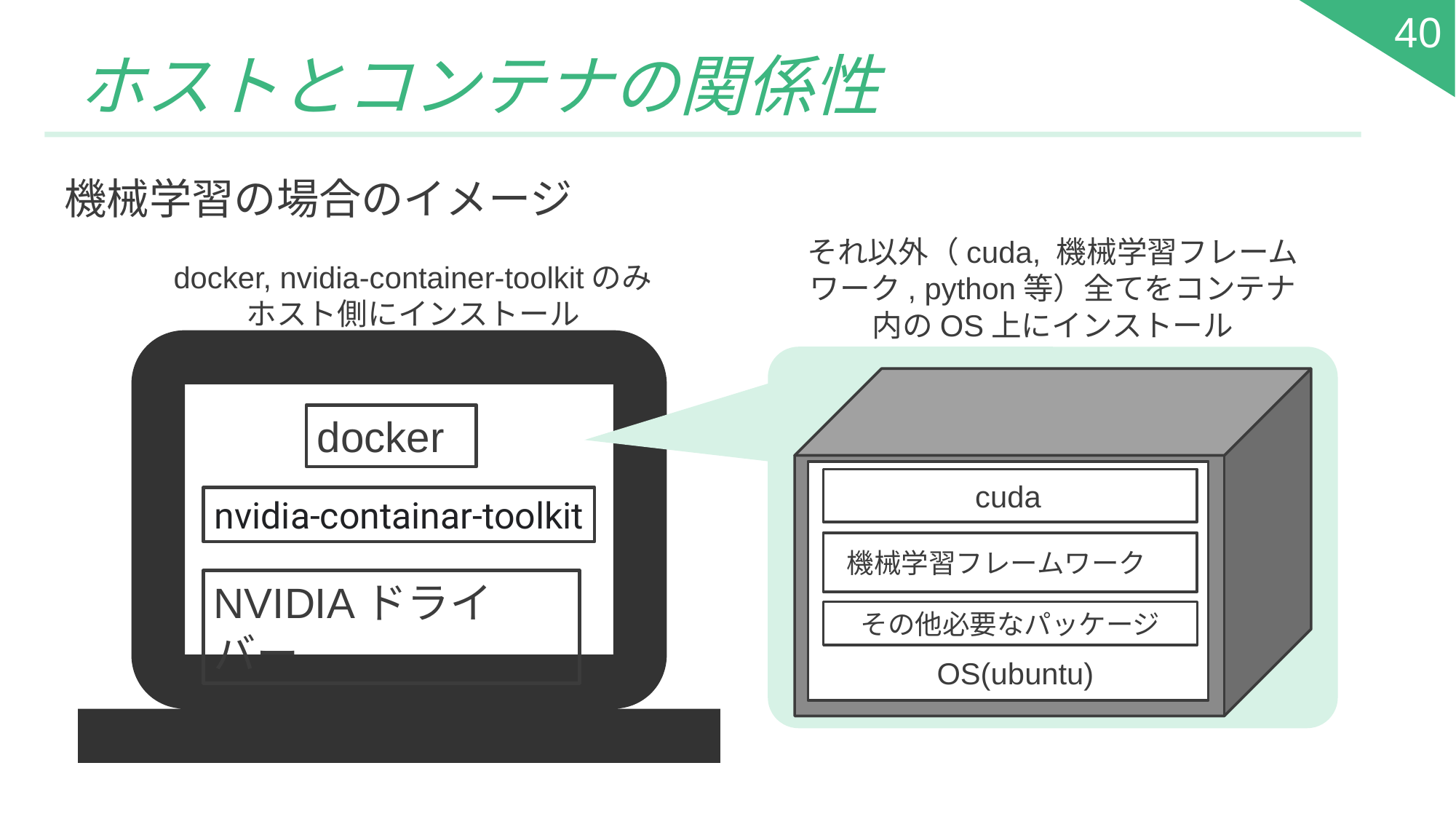

40
# ホストとコンテナの関係性
機械学習の場合のイメージ
それ以外（cuda, 機械学習フレームワーク, python等）全てをコンテナ内のOS上にインストール
docker, nvidia-container-toolkitのみ
ホスト側にインストール

docker

cuda
nvidia-containar-toolkit
機械学習フレームワーク）
NVIDIAドライバー
その他必要なパッケージ
OS(ubuntu)